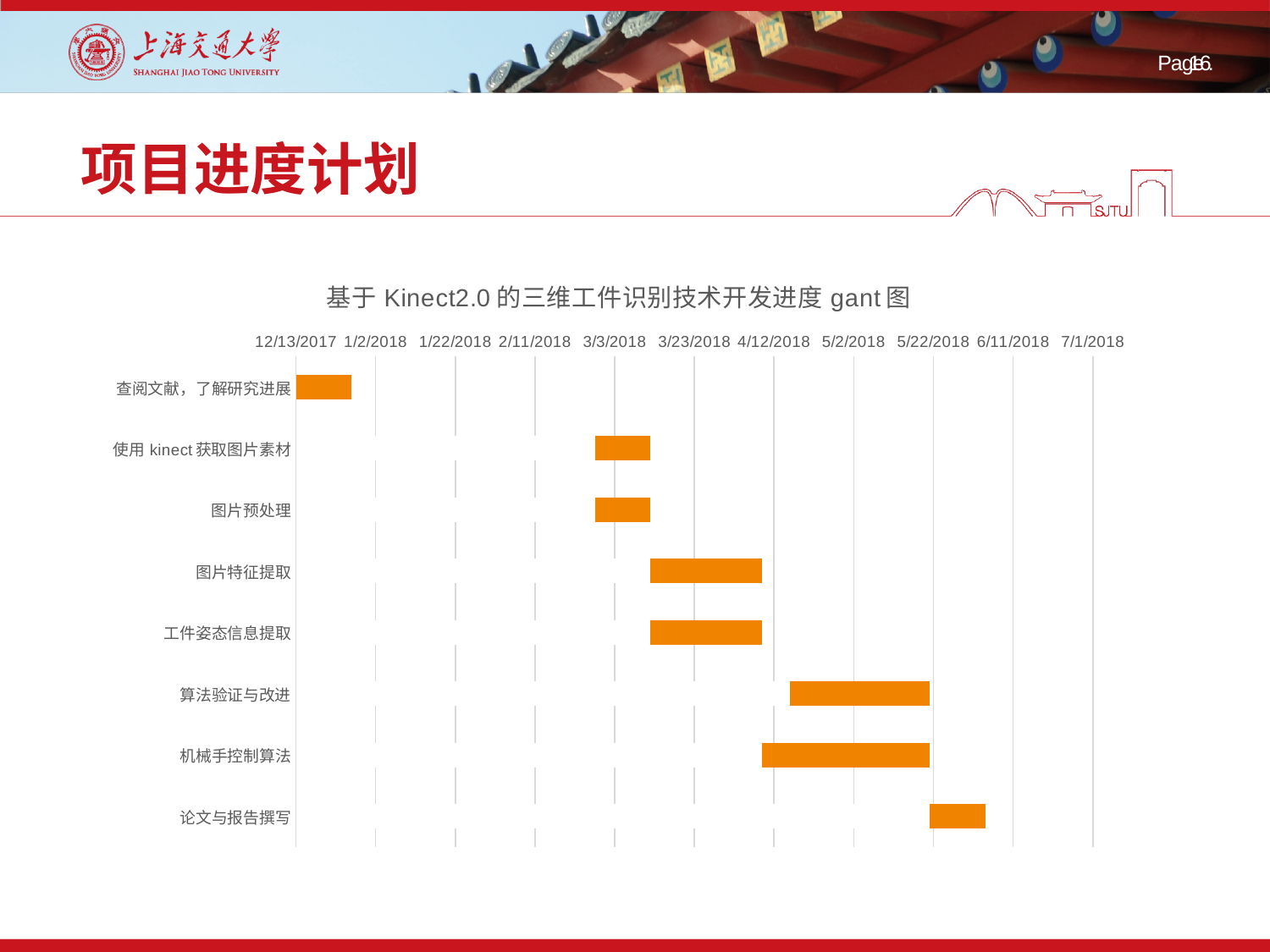

# 项目进度计划

### Chart: 基于Kinect2.0的三维工件识别技术开发进度gant图

| Category | 开始时间 | 持续时间 |
|---|---|---|
| 查阅文献，了解研究进展 | 43082.0 | 14.0 |
| 使用kinect获取图片素材 | 43157.0 | 14.0 |
| 图片预处理 | 43157.0 | 14.0 |
| 图片特征提取 | 43171.0 | 28.0 |
| 工件姿态信息提取 | 43171.0 | 28.0 |
| 算法验证与改进 | 43206.0 | 35.0 |
| 机械手控制算法 | 43199.0 | 42.0 |
| 论文与报告撰写 | 43241.0 | 14.0 |